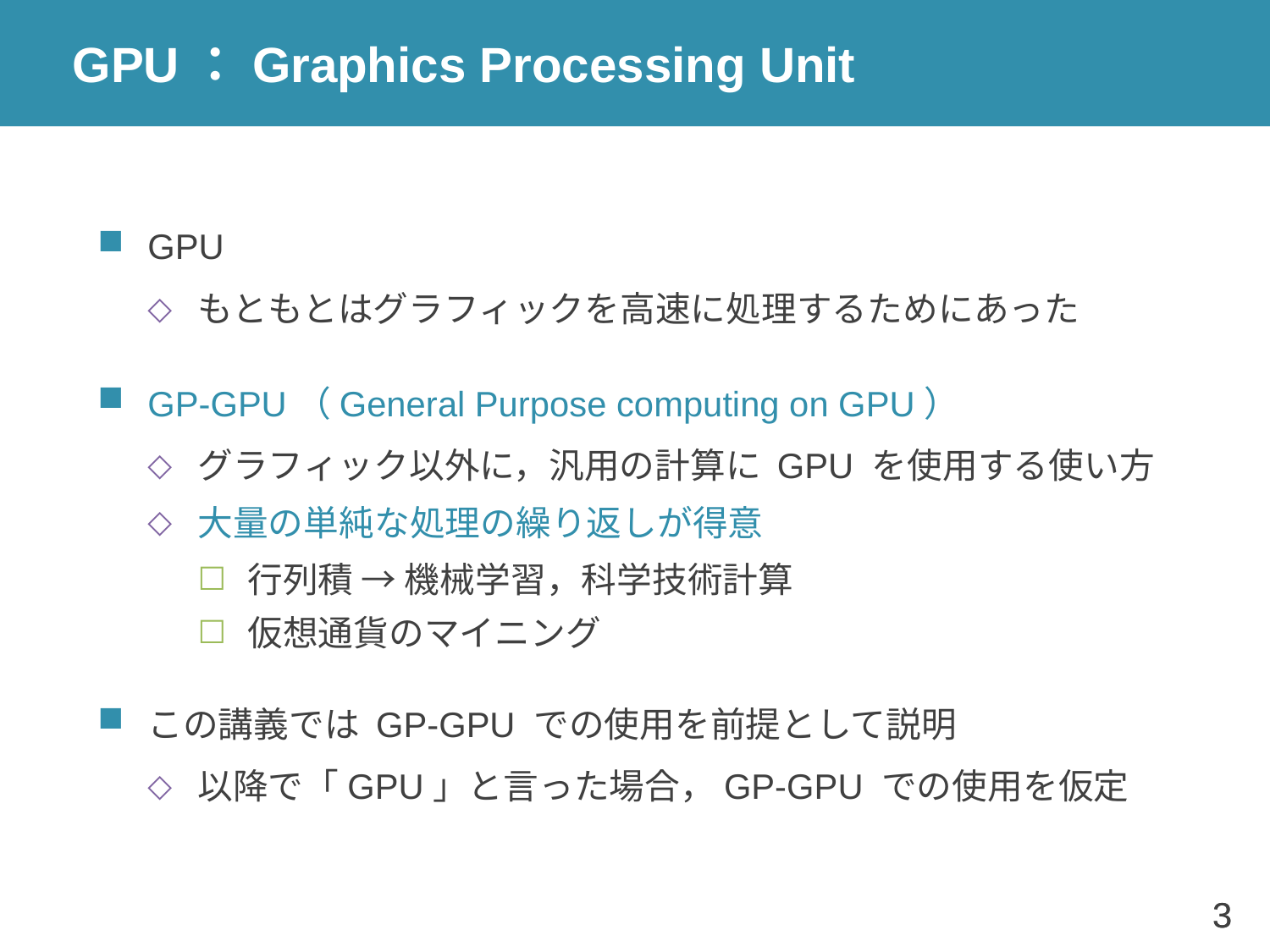

# GPU：Graphics Processing Unit
GPU
もともとはグラフィックを高速に処理するためにあった
GP-GPU（General Purpose computing on GPU）
グラフィック以外に，汎用の計算に GPU を使用する使い方
大量の単純な処理の繰り返しが得意
行列積 → 機械学習，科学技術計算
仮想通貨のマイニング
この講義では GP-GPU での使用を前提として説明
以降で「GPU」と言った場合，GP-GPU での使用を仮定